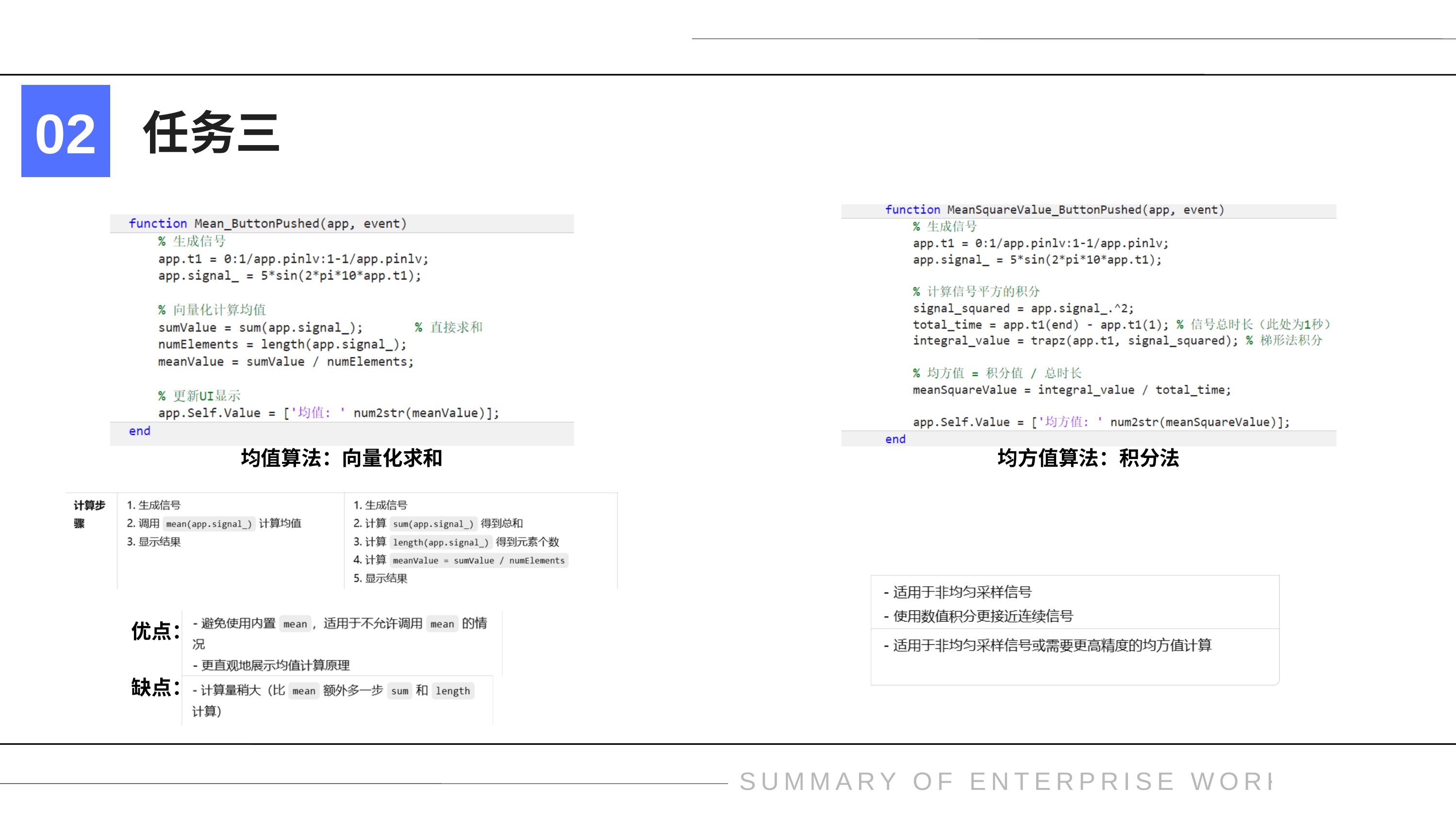

02
任务三

均值算法：向量化求和
均方值算法：积分法

优点：

缺点：

SUMMARY OF ENTERPRISE WORK REPORT